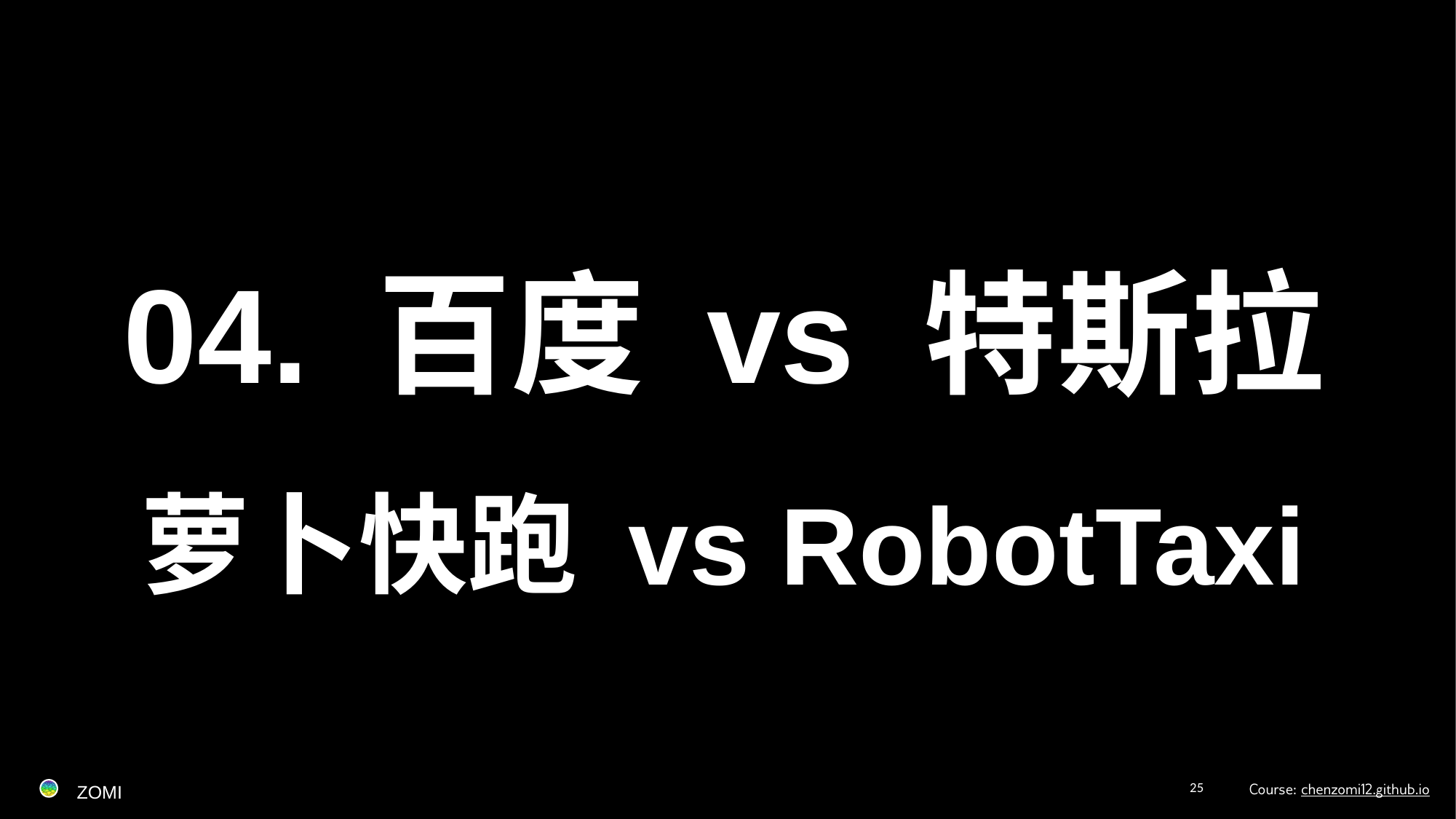

04. 百度 vs 特斯拉
萝卜快跑 vs RobotTaxi